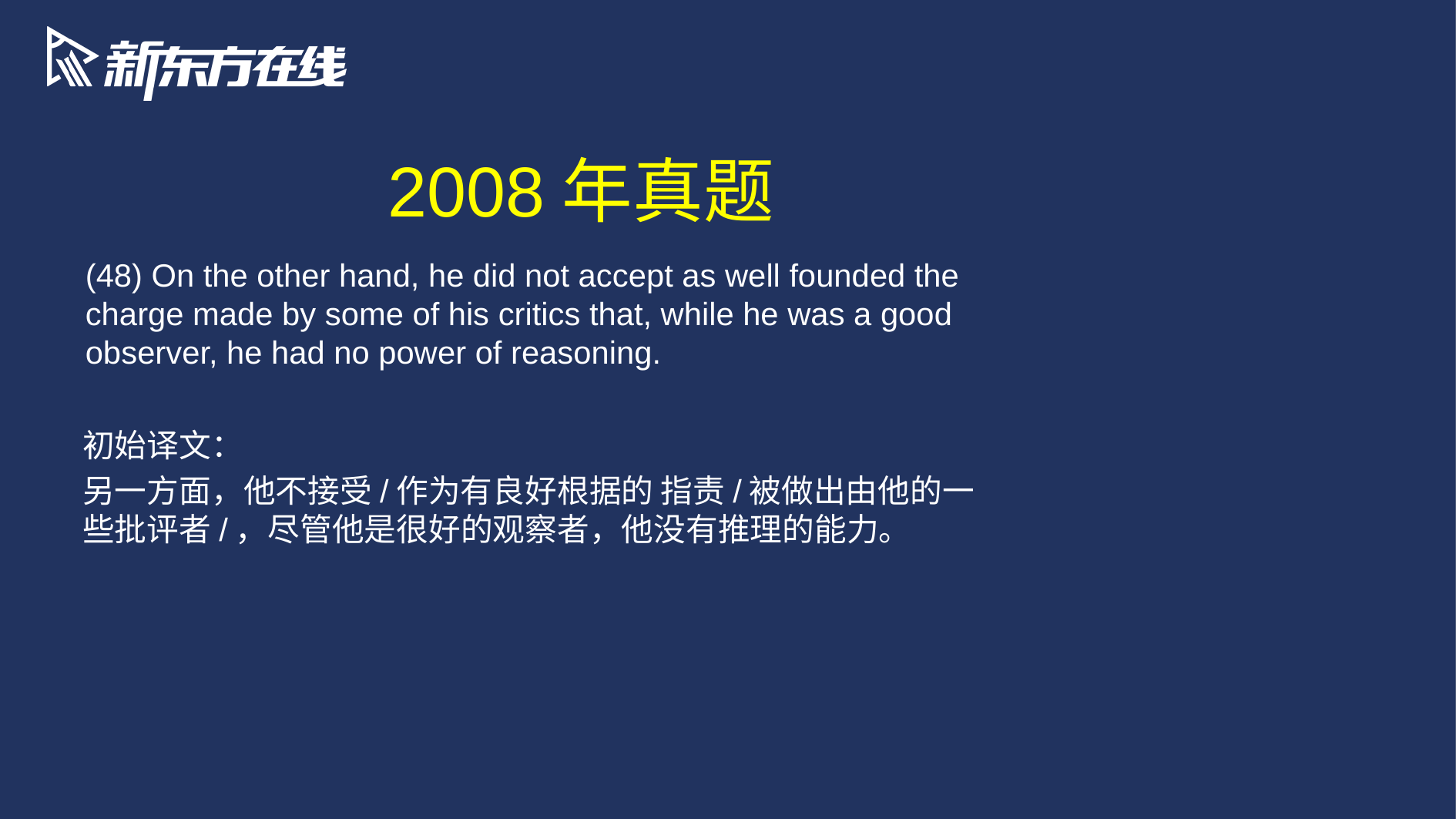

2008年真题

(48) On the other hand, he did not accept as well founded the charge made by some of his critics that, while he was a good observer, he had no power of reasoning.

初始译文：
另一方面，他不接受/作为有良好根据的 指责/被做出由他的一些批评者/，尽管他是很好的观察者，他没有推理的能力。